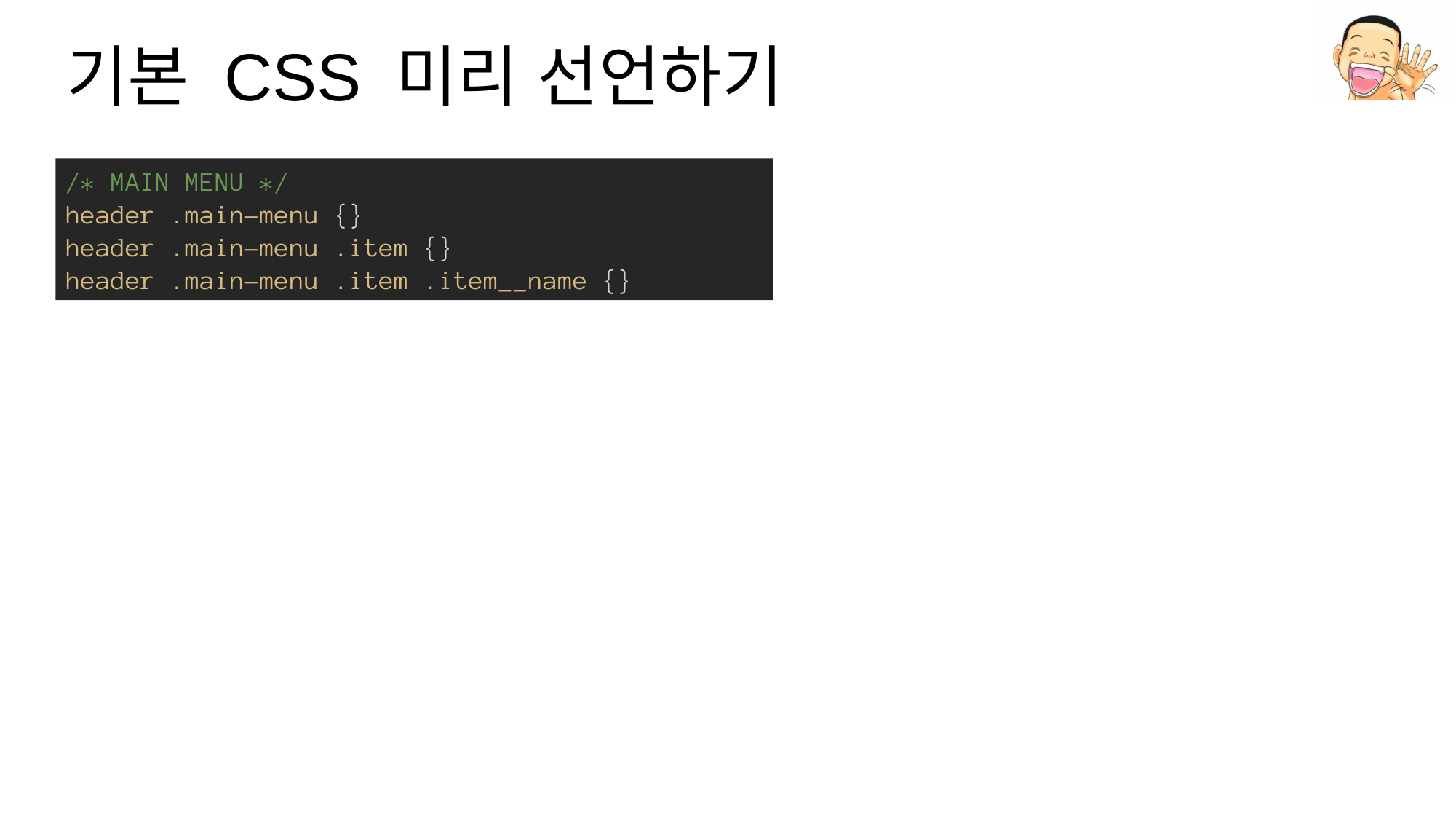

# 기본 CSS 미리 선언하기
/* MAIN MENU */
header .main-menu {}
header .main-menu .item {}
header .main-menu .item .item__name {}